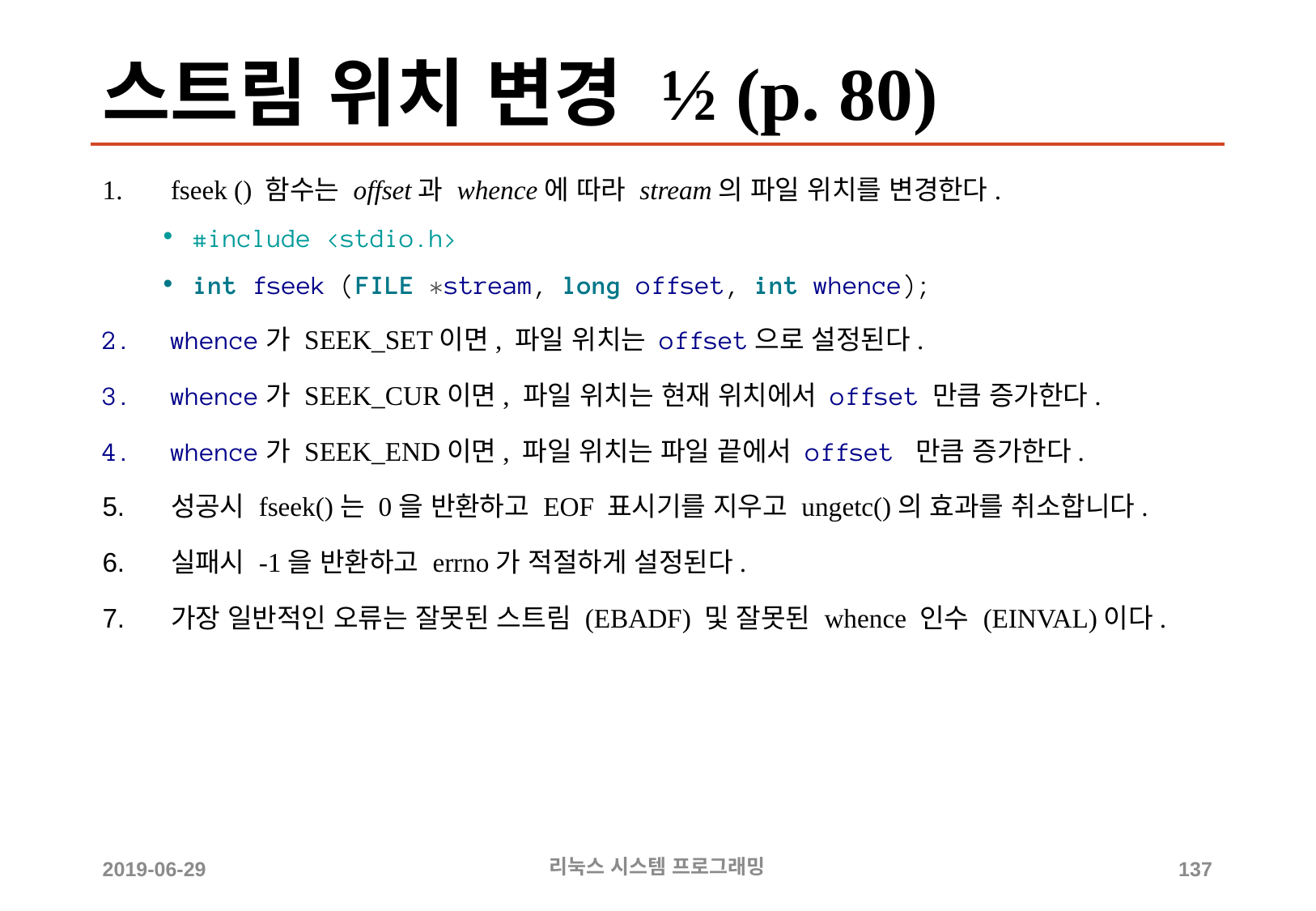

# 스트림 위치 변경 ½ (p. 80)
fseek () 함수는 offset과 whence에 따라 stream의 파일 위치를 변경한다.
#include <stdio.h>
int fseek (FILE *stream, long offset, int whence);
whence가 SEEK_SET이면, 파일 위치는 offset으로 설정된다.
whence가 SEEK_CUR이면, 파일 위치는 현재 위치에서 offset 만큼 증가한다.
whence가 SEEK_END이면, 파일 위치는 파일 끝에서 offset 만큼 증가한다.
성공시 fseek()는 0을 반환하고 EOF 표시기를 지우고 ungetc()의 효과를 취소합니다.
실패시 -1을 반환하고 errno가 적절하게 설정된다.
가장 일반적인 오류는 잘못된 스트림 (EBADF) 및 잘못된 whence 인수 (EINVAL)이다.
2019-06-29
리눅스 시스템 프로그래밍
137